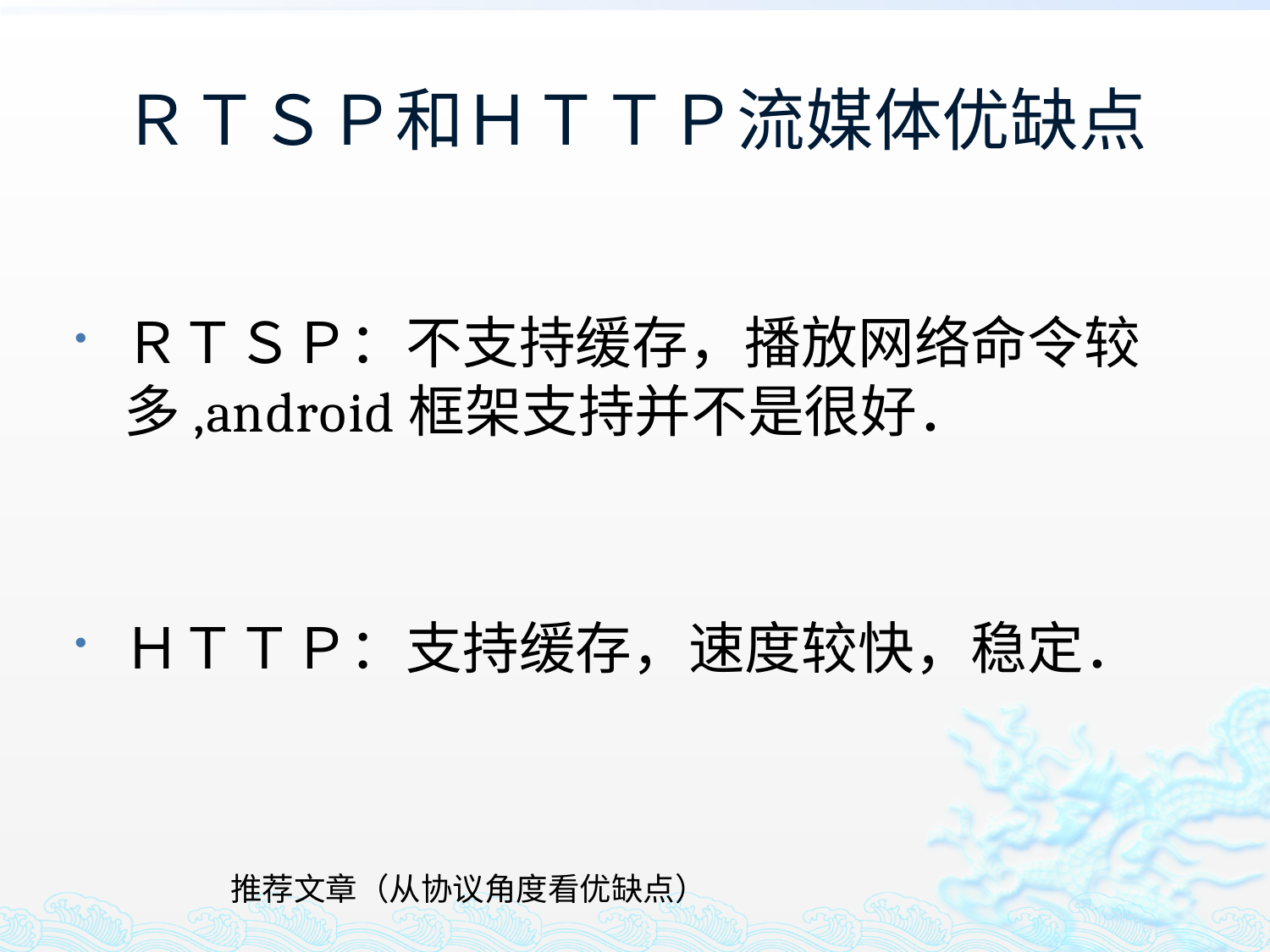

# ＲＴＳＰ和ＨＴＴＰ流媒体优缺点

ＲＴＳＰ：不支持缓存，播放网络命令较多,android框架支持并不是很好．

ＨＴＴＰ：支持缓存，速度较快，稳定．

推荐文章（从协议角度看优缺点）